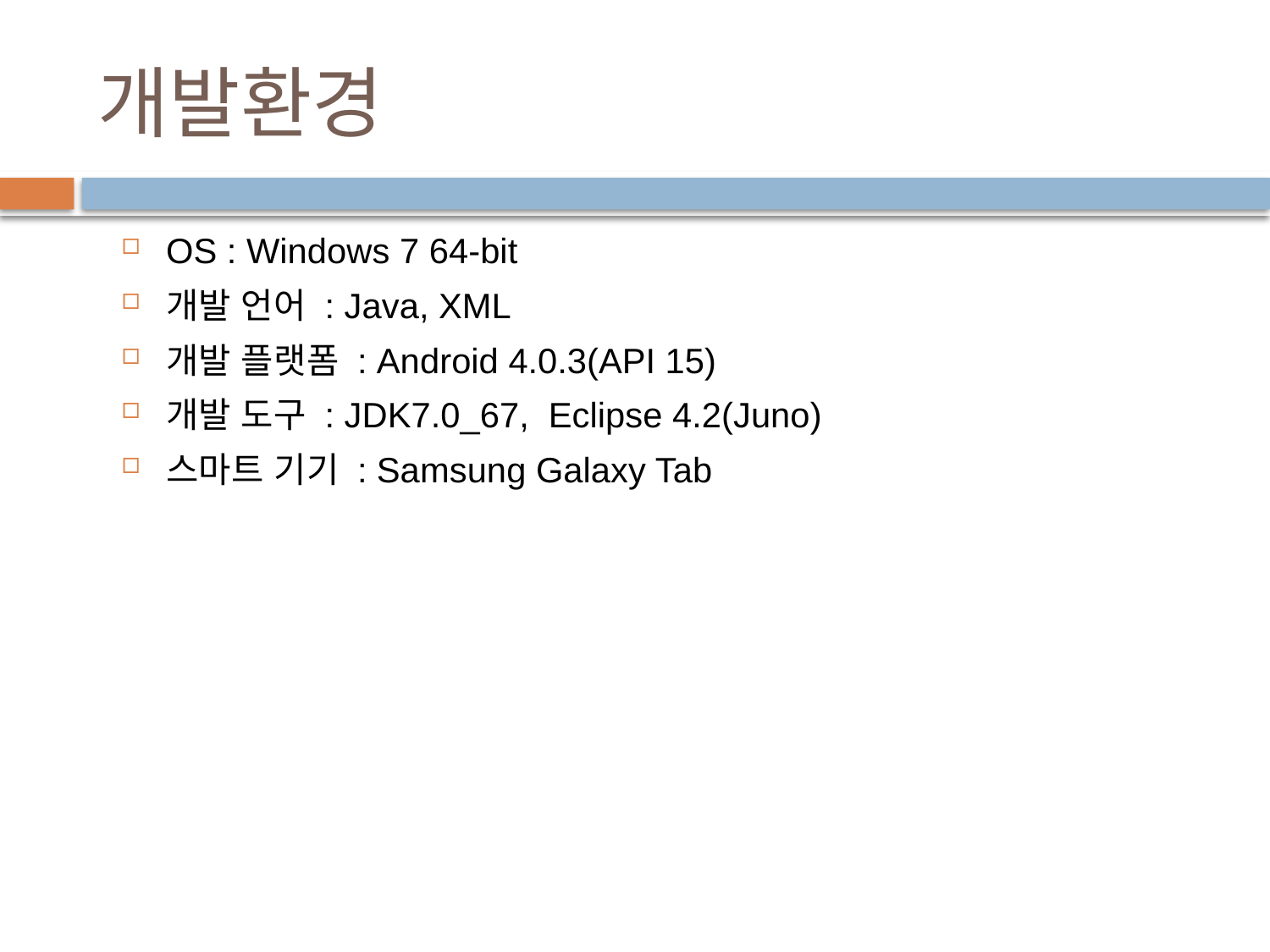

# 개발환경
OS : Windows 7 64-bit
개발 언어 : Java, XML
개발 플랫폼 : Android 4.0.3(API 15)
개발 도구 : JDK7.0_67,  Eclipse 4.2(Juno)
스마트 기기 : Samsung Galaxy Tab